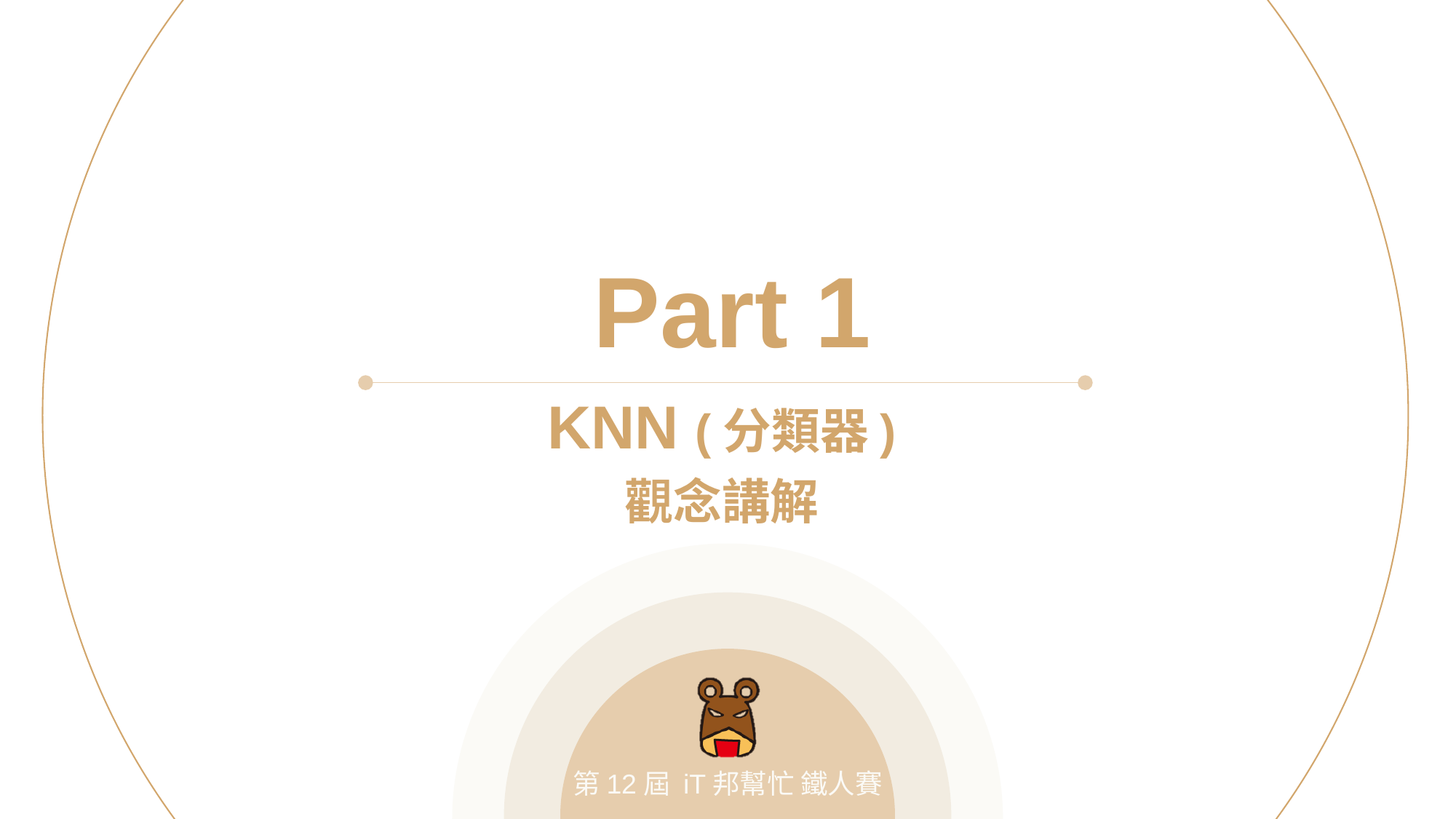

Part 1
KNN (分類器)
觀念講解
第12屆 iT邦幫忙 鐵人賽